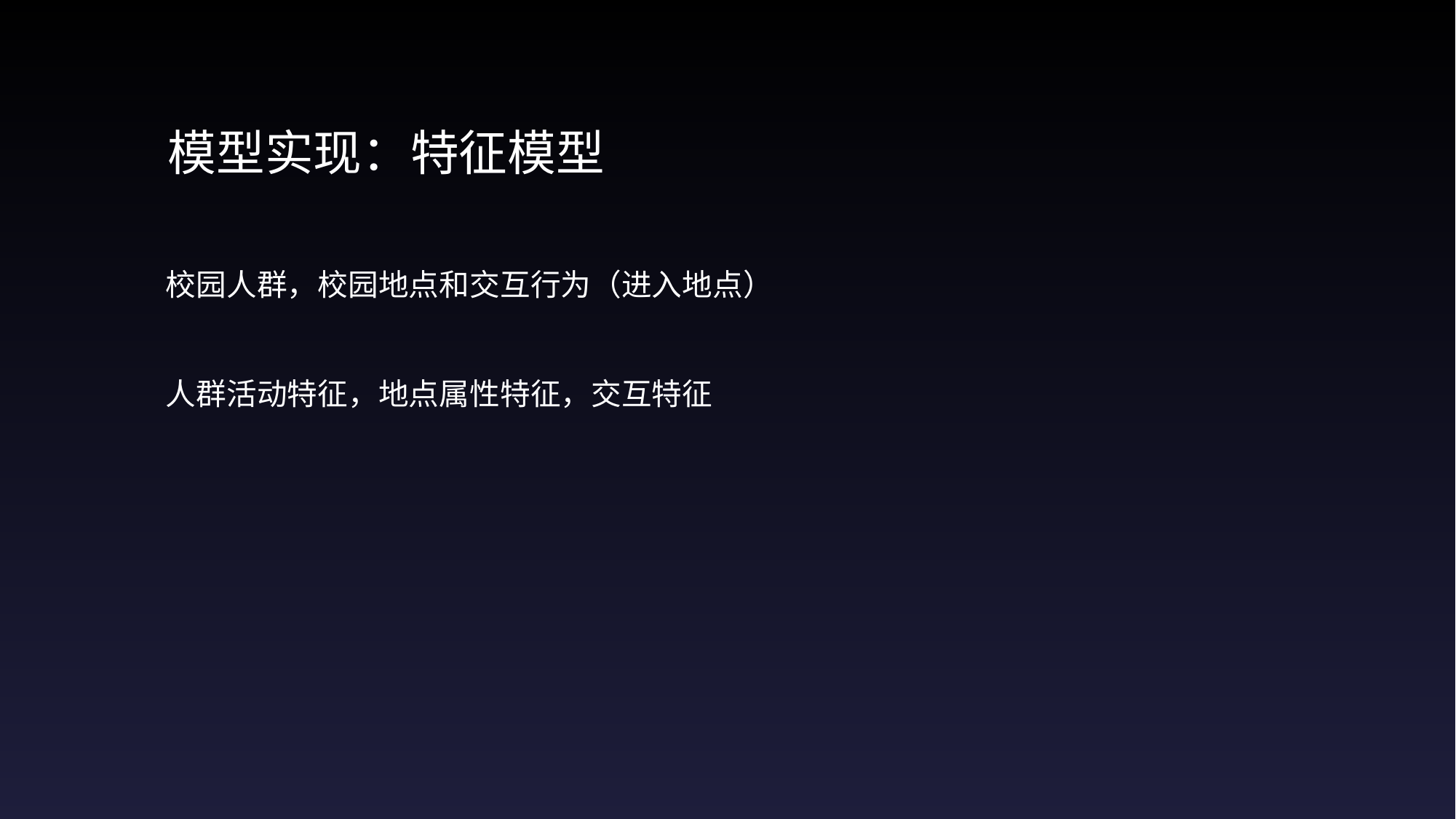

模型实现：特征模型
校园人群，校园地点和交互行为（进入地点）

人群活动特征，地点属性特征，交互特征